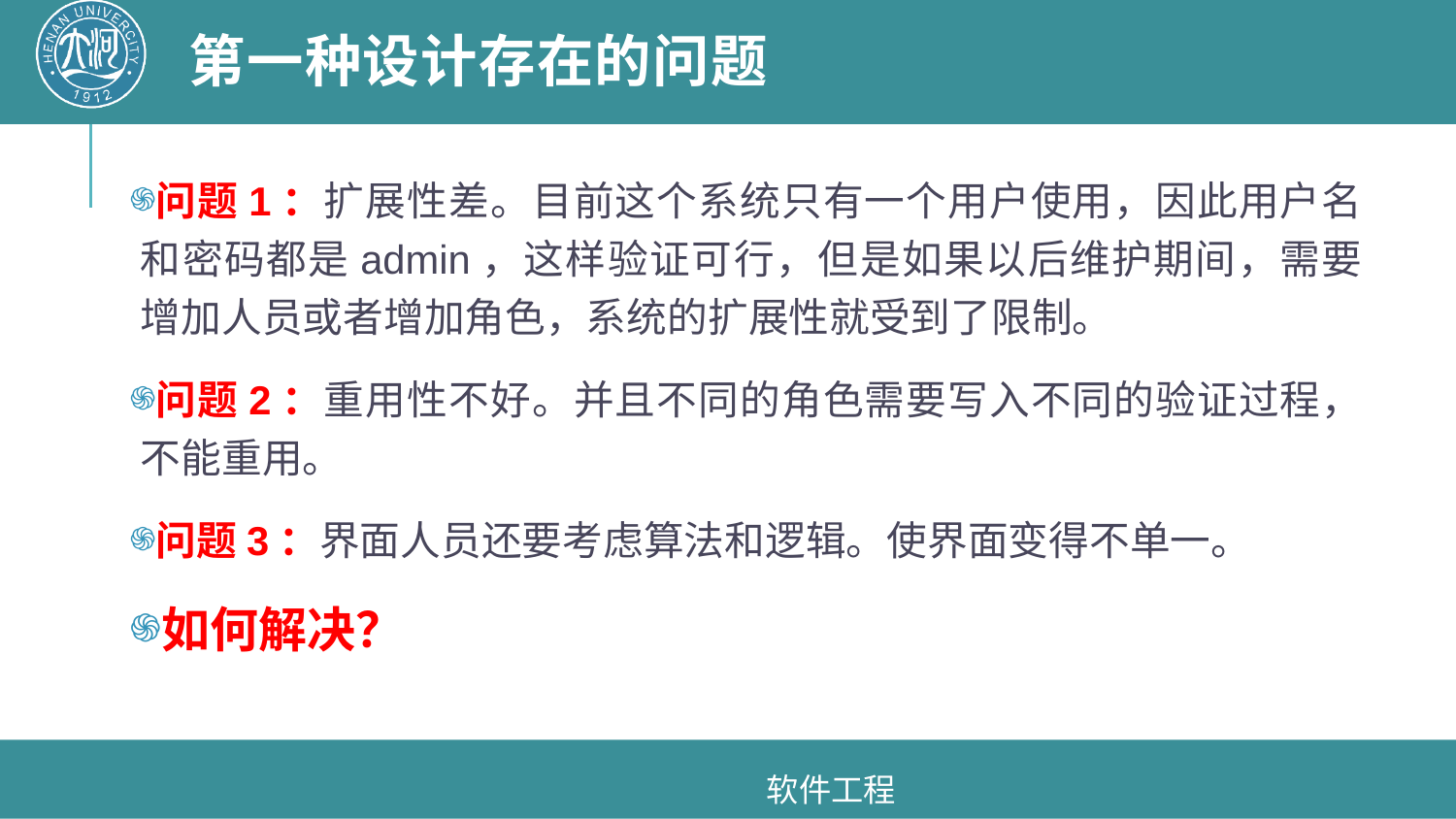

# 第一种设计存在的问题
问题1：扩展性差。目前这个系统只有一个用户使用，因此用户名和密码都是admin，这样验证可行，但是如果以后维护期间，需要增加人员或者增加角色，系统的扩展性就受到了限制。
问题2：重用性不好。并且不同的角色需要写入不同的验证过程，不能重用。
问题3：界面人员还要考虑算法和逻辑。使界面变得不单一。
如何解决？

软件工程
67